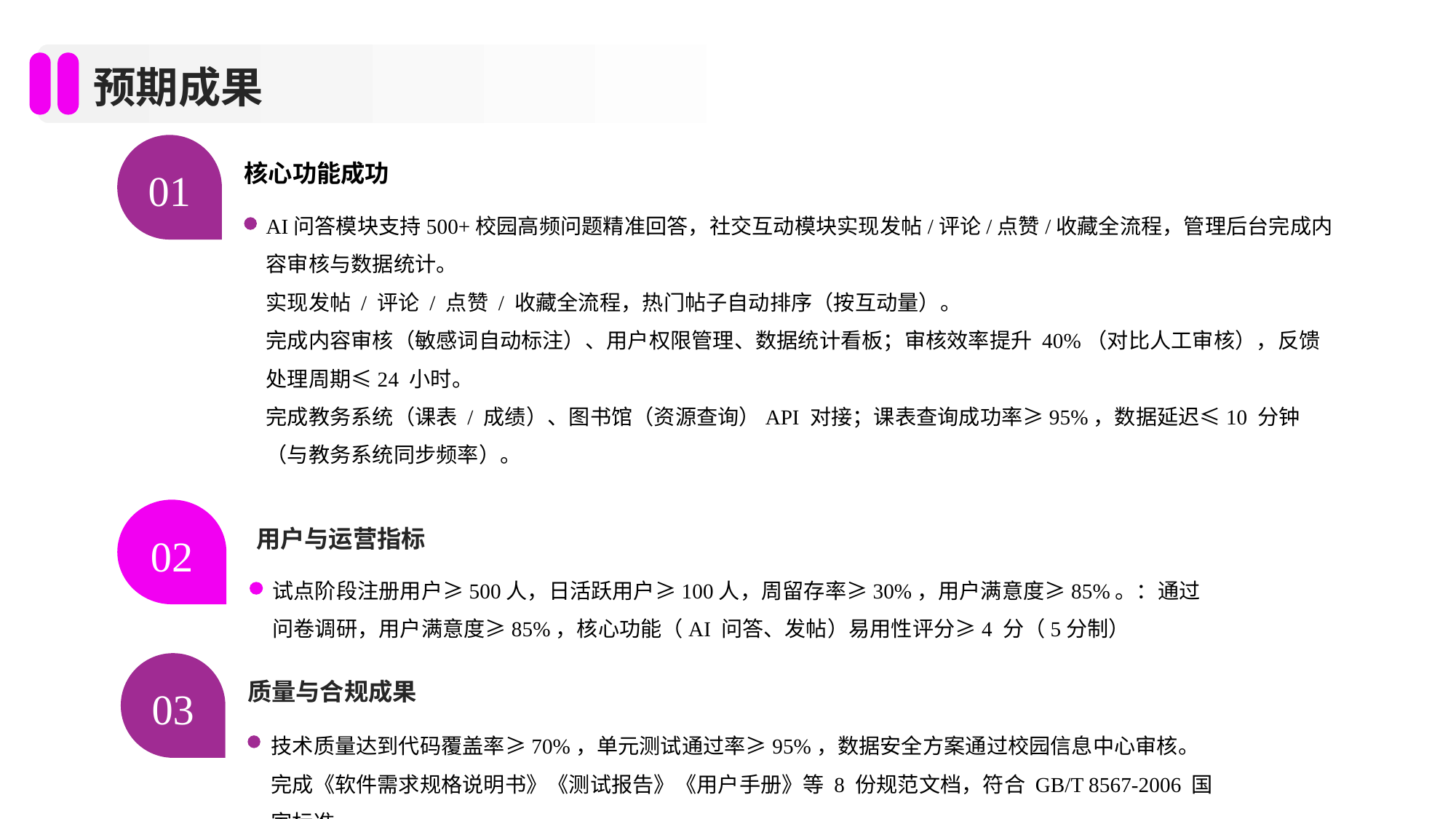

预期成果

核心功能成功
01
AI问答模块支持500+校园高频问题精准回答，社交互动模块实现发帖/评论/点赞/收藏全流程，管理后台完成内容审核与数据统计。
实现发帖 / 评论 / 点赞 / 收藏全流程，热门帖子自动排序（按互动量）。
完成内容审核（敏感词自动标注）、用户权限管理、数据统计看板；审核效率提升 40%（对比人工审核），反馈处理周期≤24 小时。
完成教务系统（课表 / 成绩）、图书馆（资源查询）API 对接；课表查询成功率≥95%，数据延迟≤10 分钟（与教务系统同步频率）。

02
试点阶段注册用户≥500人，日活跃用户≥100人，周留存率≥30%，用户满意度≥85%。：通过问卷调研，用户满意度≥85%，核心功能（AI 问答、发帖）易用性评分≥4 分（5分制）

用户与运营指标

质量与合规成果
03
技术质量达到代码覆盖率≥70%，单元测试通过率≥95%，数据安全方案通过校园信息中心审核。完成《软件需求规格说明书》《测试报告》《用户手册》等 8 份规范文档，符合 GB/T 8567-2006 国家标准。